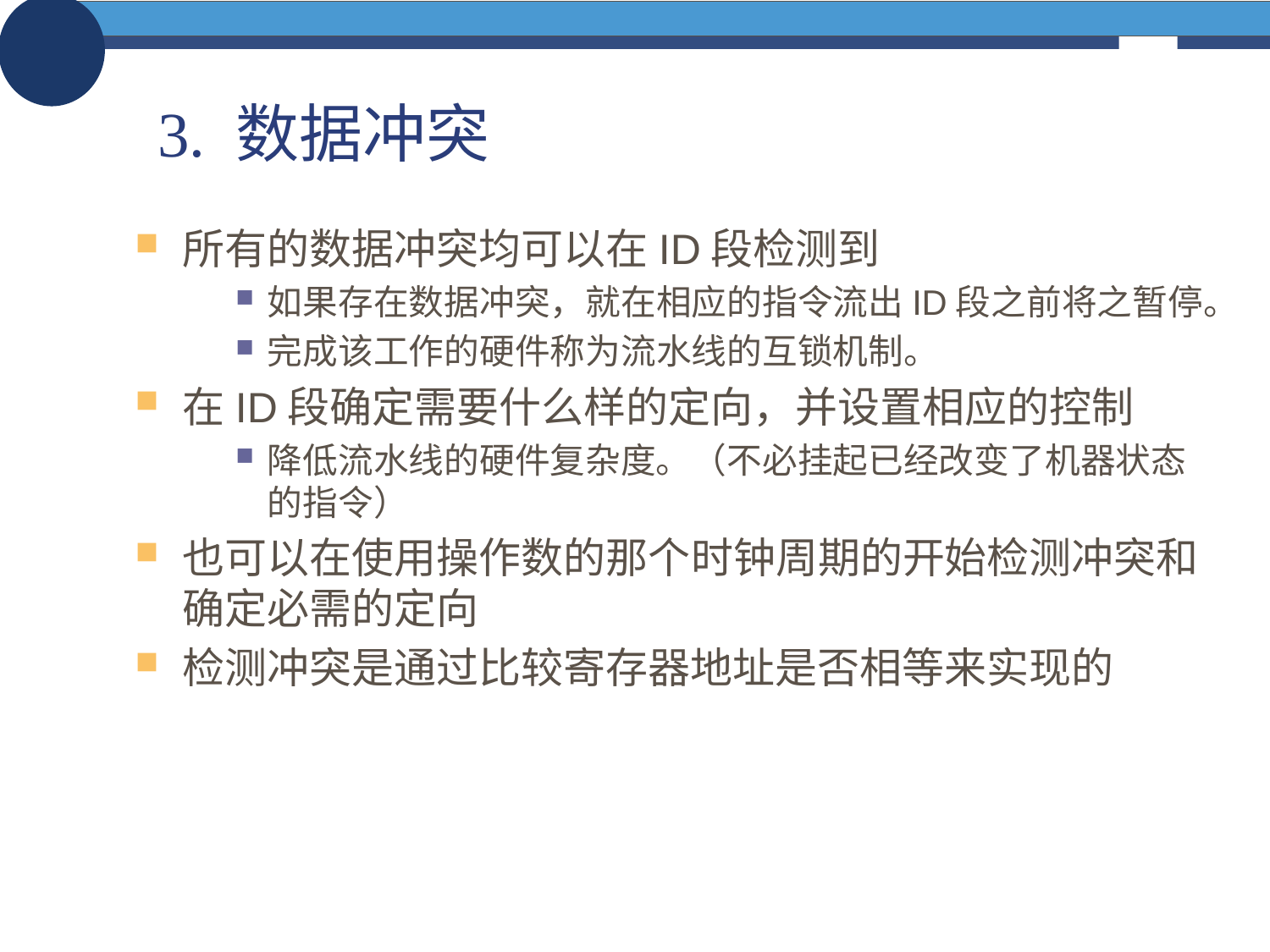

# 3. 数据冲突
所有的数据冲突均可以在ID段检测到
如果存在数据冲突，就在相应的指令流出ID段之前将之暂停。
完成该工作的硬件称为流水线的互锁机制。
在ID段确定需要什么样的定向，并设置相应的控制
降低流水线的硬件复杂度。（不必挂起已经改变了机器状态的指令）
也可以在使用操作数的那个时钟周期的开始检测冲突和确定必需的定向
检测冲突是通过比较寄存器地址是否相等来实现的